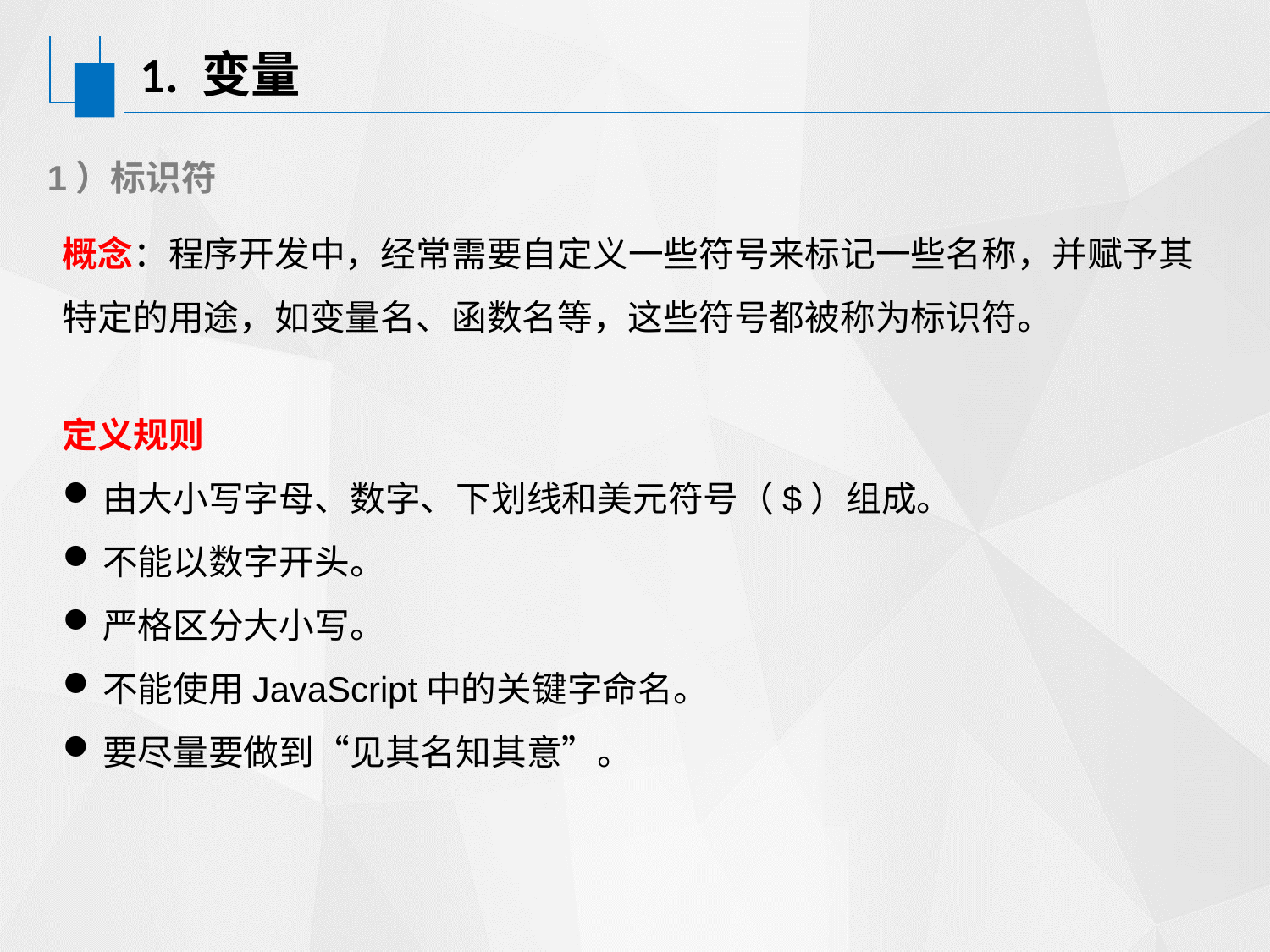

# 1. 变量
1）标识符
概念：程序开发中，经常需要自定义一些符号来标记一些名称，并赋予其特定的用途，如变量名、函数名等，这些符号都被称为标识符。
定义规则
由大小写字母、数字、下划线和美元符号（$）组成。
不能以数字开头。
严格区分大小写。
不能使用JavaScript中的关键字命名。
要尽量要做到“见其名知其意”。